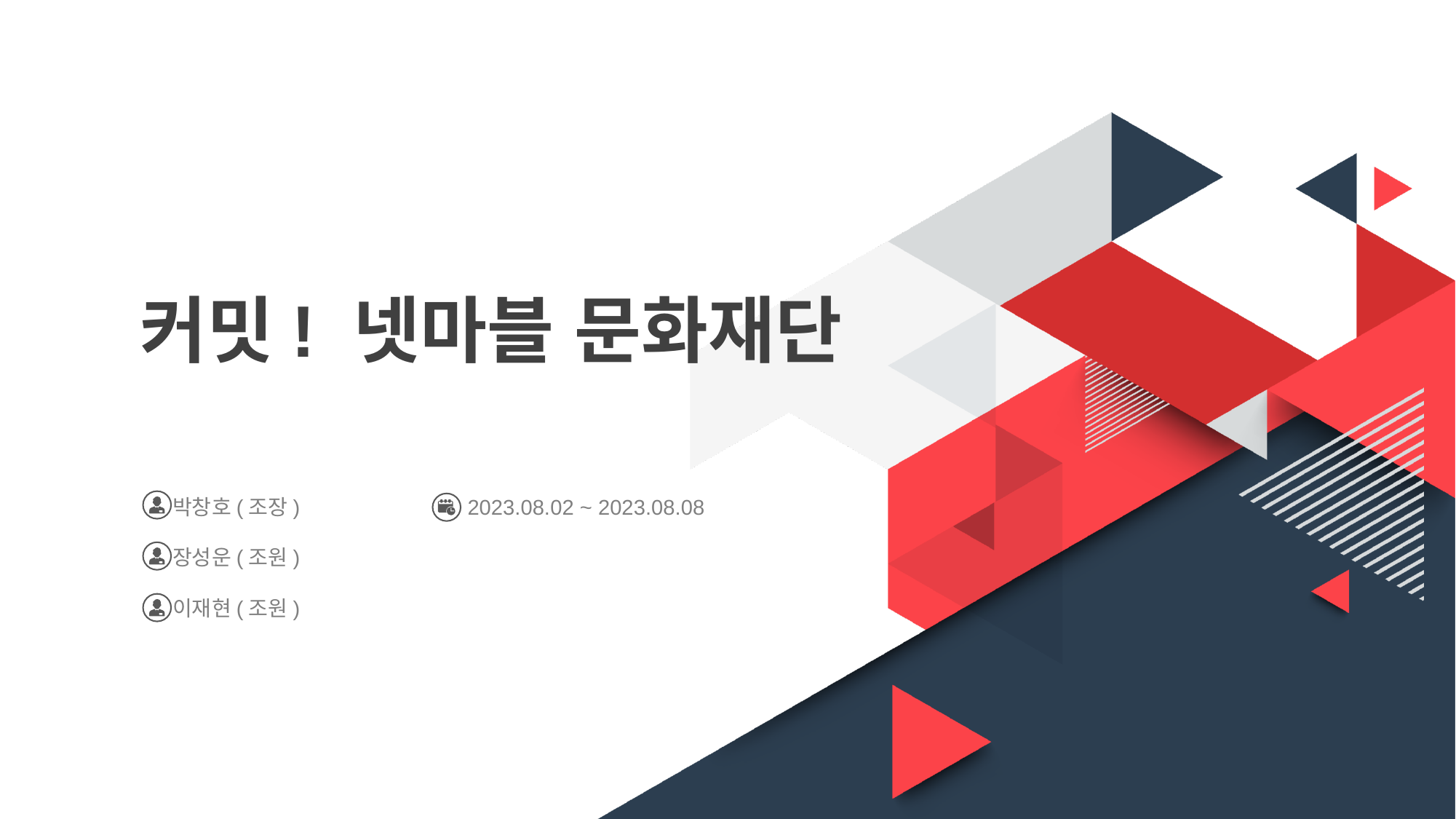

커밋! 넷마블 문화재단
박창호(조장)

장성운(조원)

이재현(조원)

2023.08.02 ~ 2023.08.08